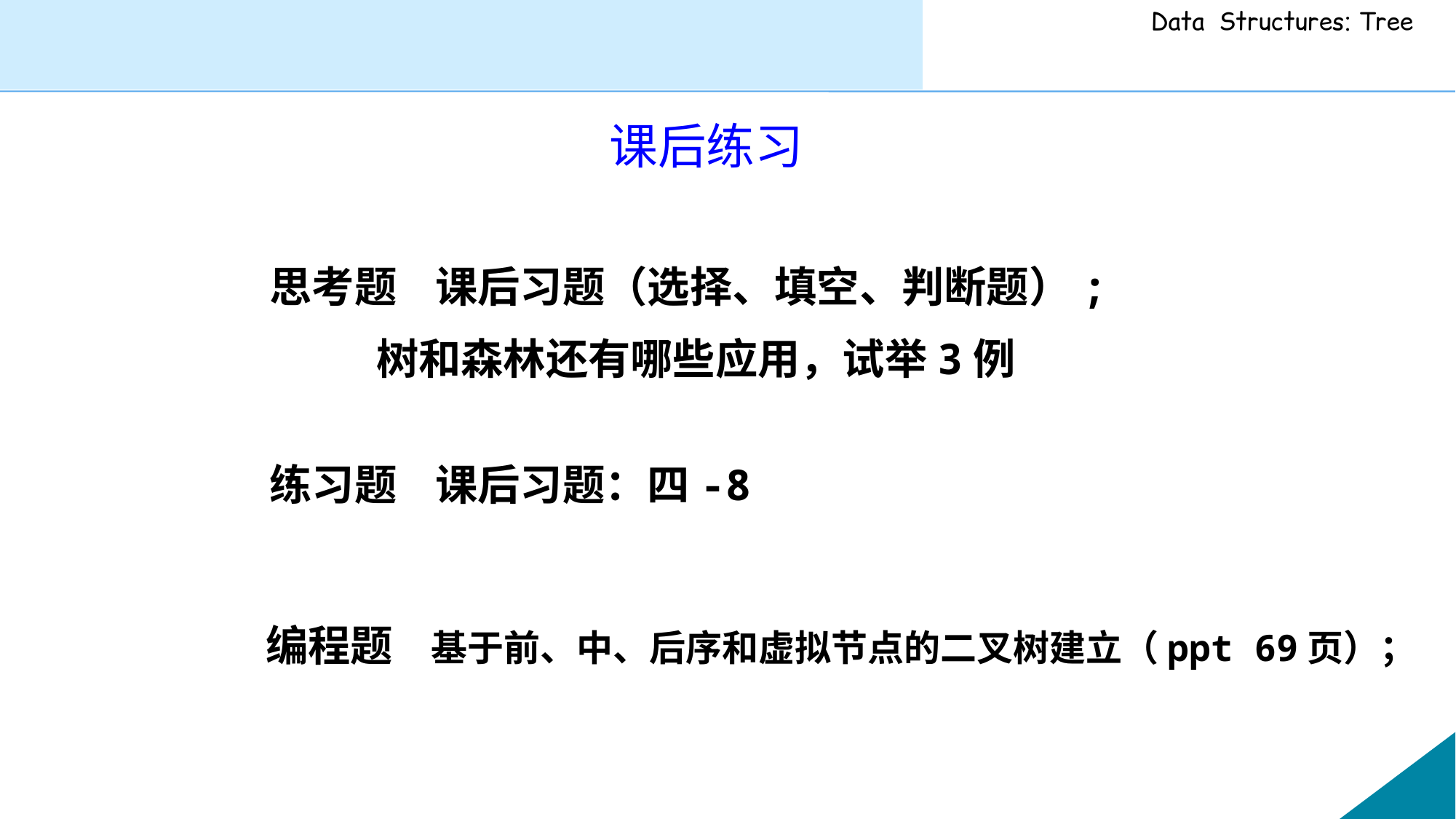

课后练习
思考题    课后习题（选择、填空、判断题）;
          树和森林还有哪些应用，试举3例
练习题    课后习题：四-8
编程题    基于前、中、后序和虚拟节点的二叉树建立（ppt 69页）；